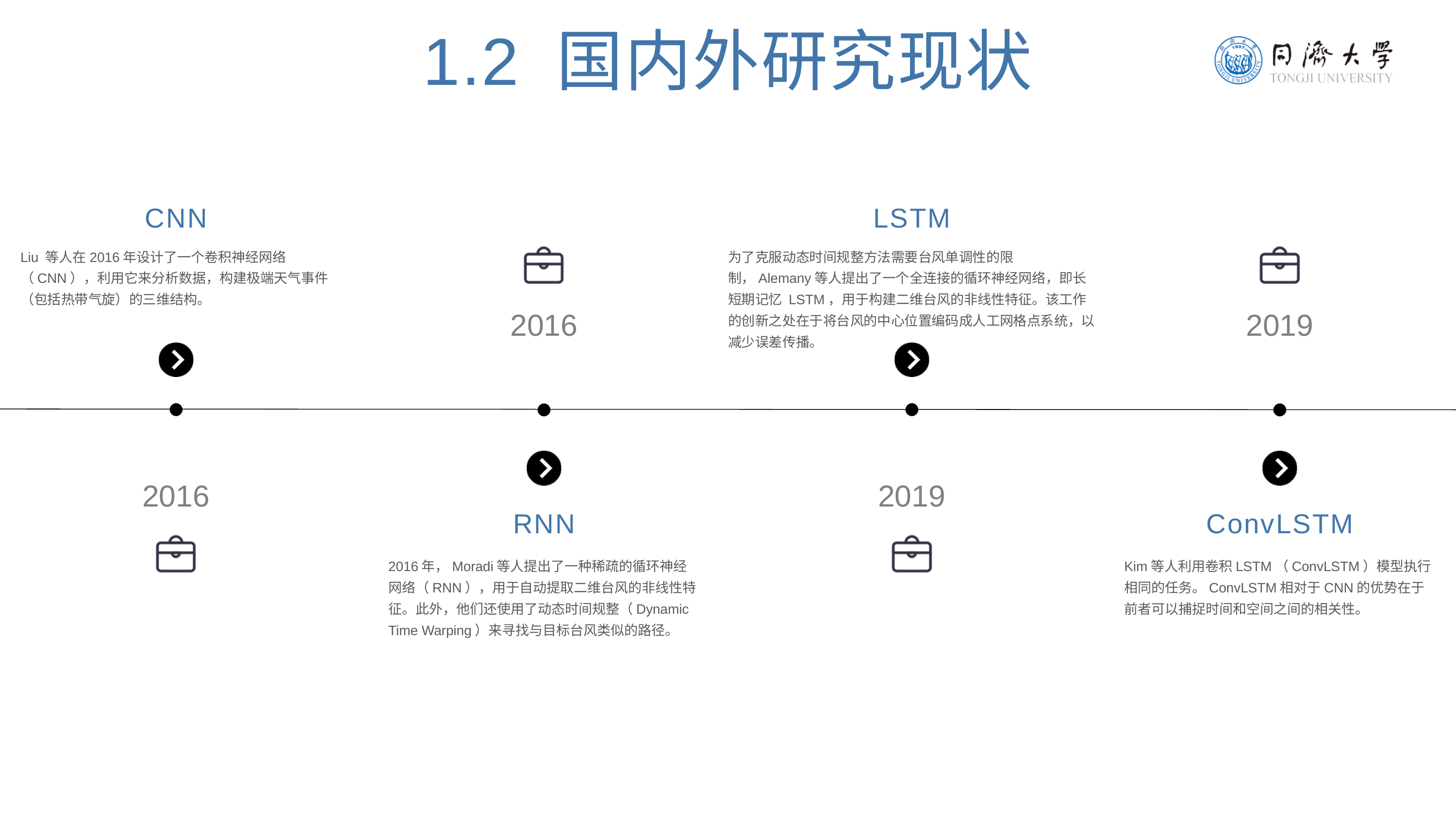

1.2 国内外研究现状

CNN
LSTM

Liu 等人在2016年设计了一个卷积神经网络（CNN），利用它来分析数据，构建极端天气事件（包括热带气旋）的三维结构。
为了克服动态时间规整方法需要台风单调性的限制，Alemany等人提出了一个全连接的循环神经网络，即长短期记忆 LSTM，用于构建二维台风的非线性特征。该工作的创新之处在于将台风的中心位置编码成人工网格点系统，以减少误差传播。
2016
2019

2016
2019
RNN
ConvLSTM

2016年，Moradi等人提出了一种稀疏的循环神经网络（RNN），用于自动提取二维台风的非线性特征。此外，他们还使用了动态时间规整（Dynamic Time Warping）来寻找与目标台风类似的路径。
Kim等人利用卷积LSTM（ConvLSTM）模型执行相同的任务。ConvLSTM相对于CNN的优势在于前者可以捕捉时间和空间之间的相关性。